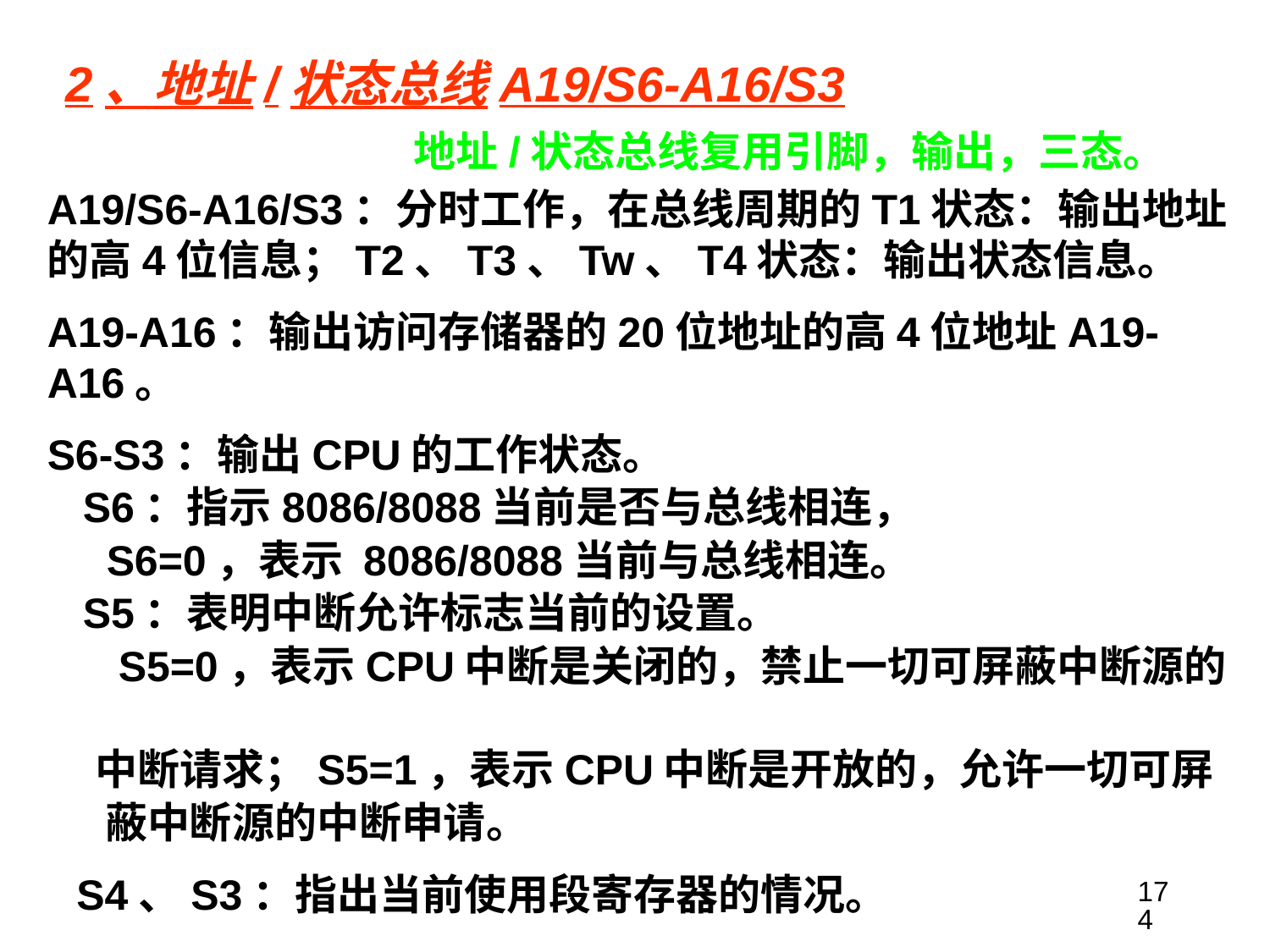

2、地址/状态总线A19/S6-A16/S3
A19/S6-A16/S3：地址/状态总线复用引脚，输出，三态。
A19/S6-A16/S3：分时工作，在总线周期的T1状态：输出地址的高4位信息；T2、T3、Tw、T4状态：输出状态信息。
A19-A16：输出访问存储器的20位地址的高4位地址A19-A16。
S6-S3：输出CPU的工作状态。
   S6：指示8086/8088当前是否与总线相连，
     S6=0，表示 8086/8088当前与总线相连。
   S5：表明中断允许标志当前的设置。
      S5=0，表示CPU中断是关闭的，禁止一切可屏蔽中断源的
    中断请求；S5=1，表示CPU中断是开放的，允许一切可屏
     蔽中断源的中断申请。
   S4、S3：指出当前使用段寄存器的情况。

174